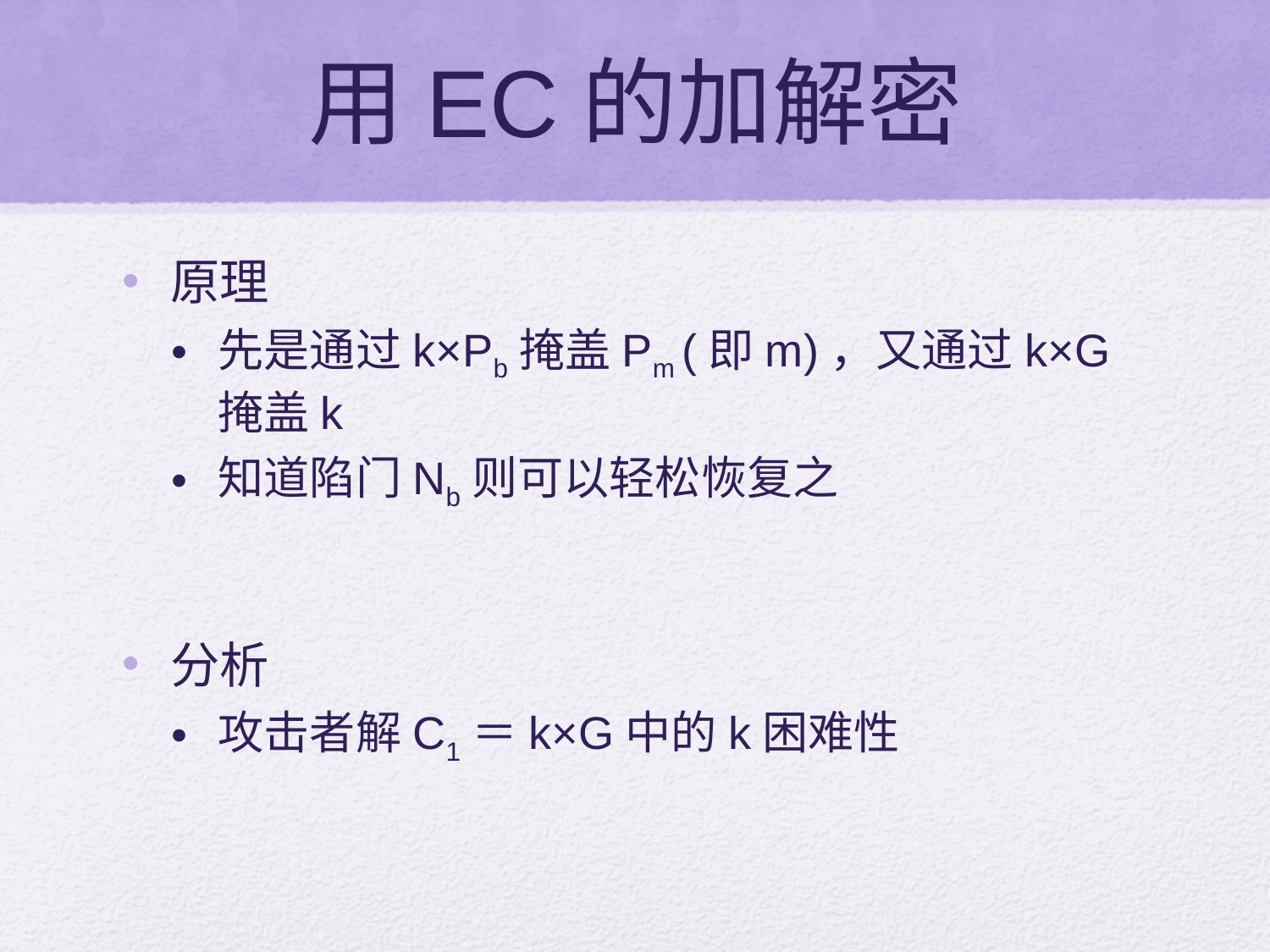

# 用EC的加解密
原理
先是通过k×Pb掩盖Pm (即m)，又通过k×G掩盖k
知道陷门Nb则可以轻松恢复之

分析
攻击者解C1＝k×G中的k困难性